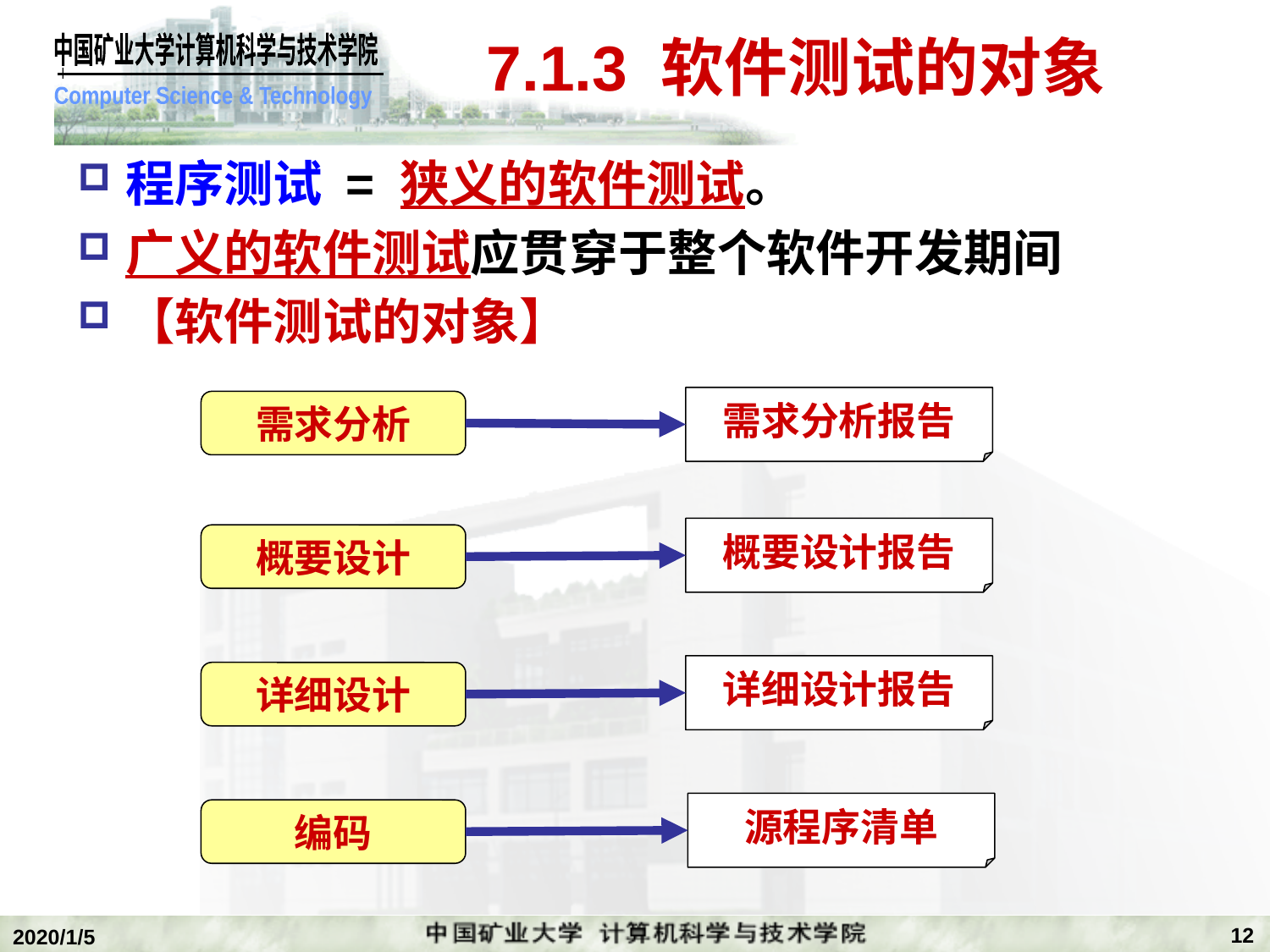

# 7.1.3 软件测试的对象
程序测试 = 狭义的软件测试。
广义的软件测试应贯穿于整个软件开发期间
【软件测试的对象】
需求分析报告
需求分析
概要设计报告
概要设计
详细设计报告
详细设计
源程序清单
编码
12
2020/1/5